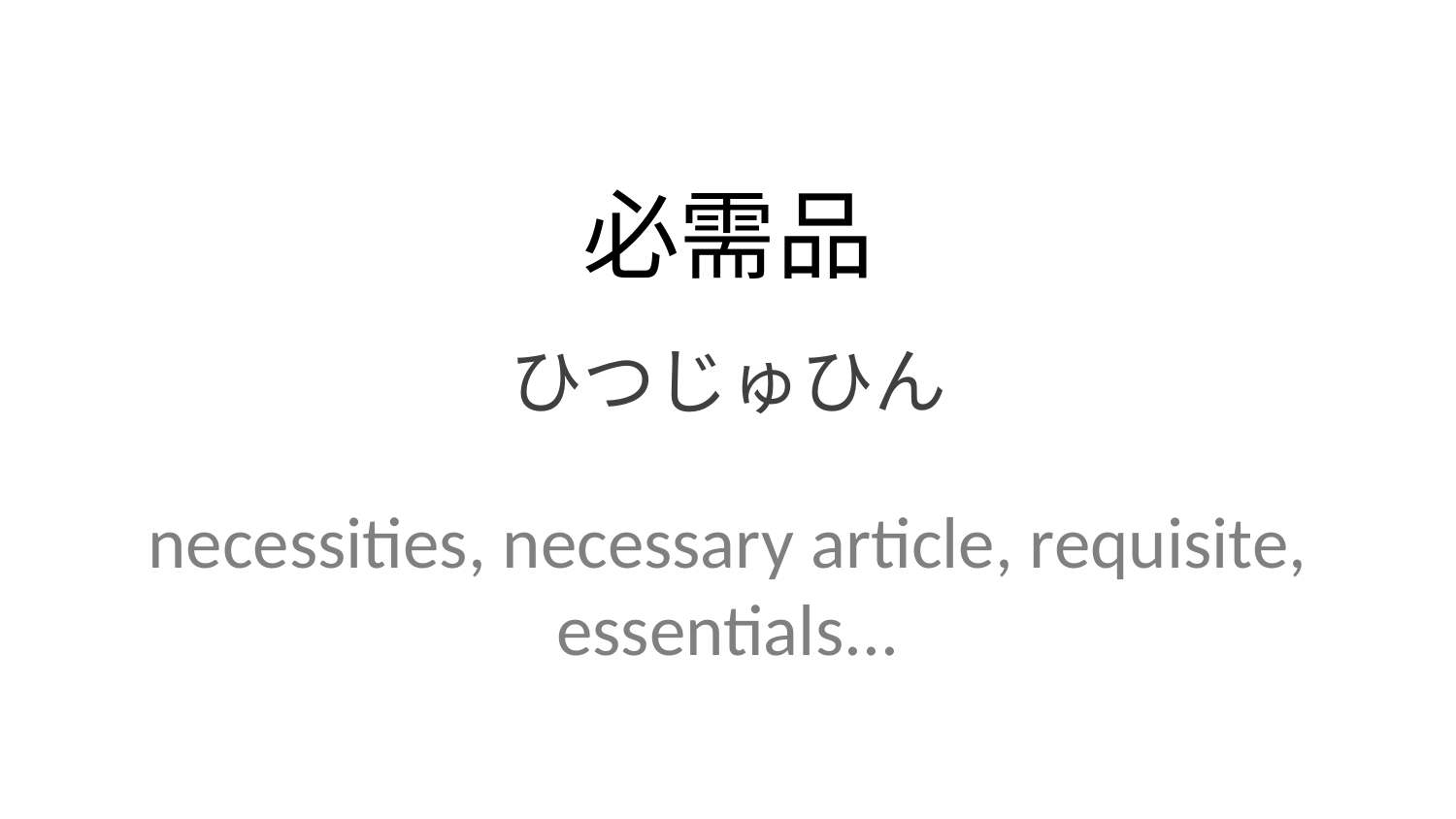

必需品

ひつじゅひん
necessities, necessary article, requisite, essentials...